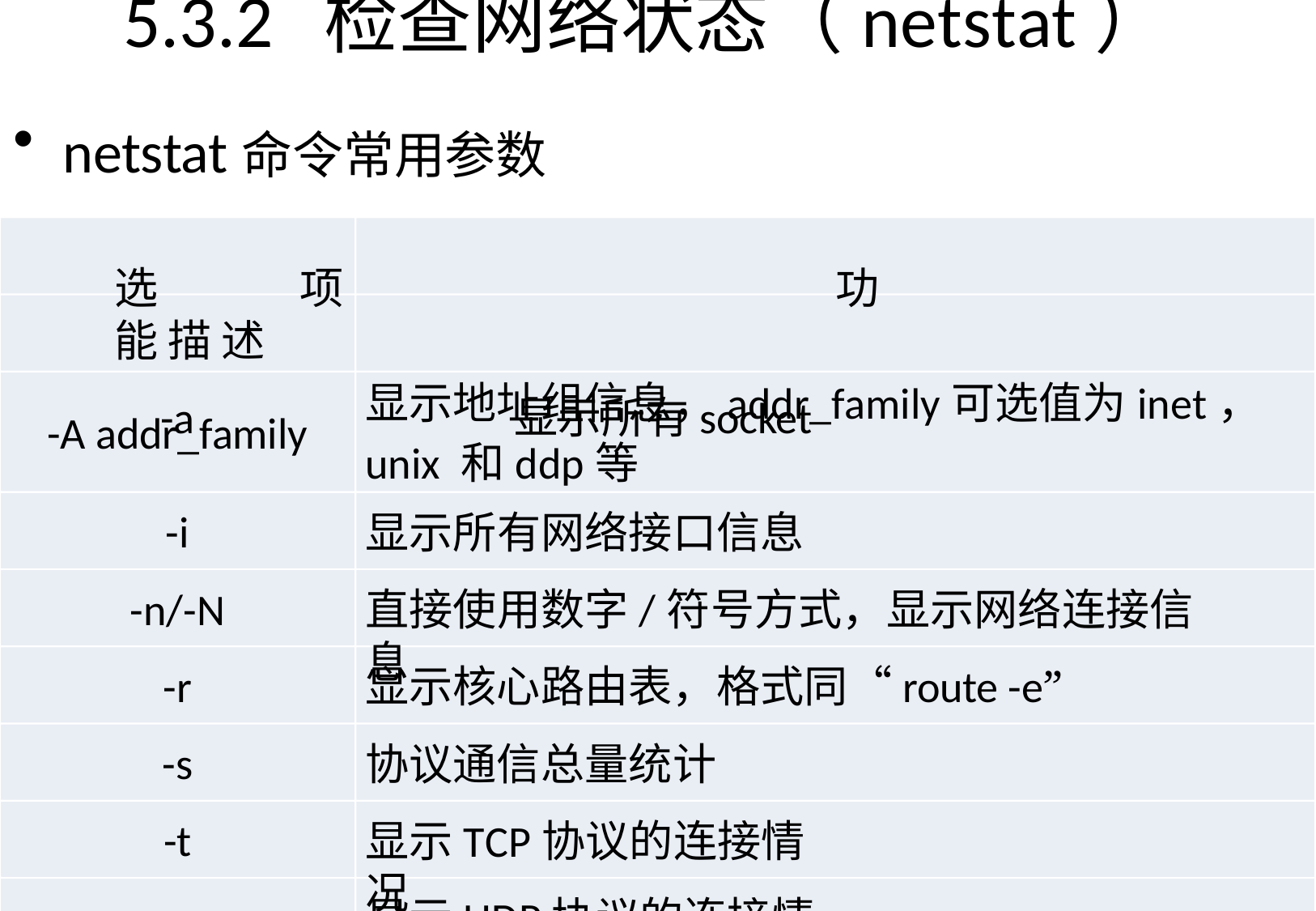

# 5.3.2	检查网络状态（netstat）
netstat命令常用参数

选	项	功能描述
-a	显示所有socket

显示地址组信息，addr_family可选值为inet，unix 和ddp等
-A addr_family
-i
显示所有网络接口信息
-n/-N
直接使用数字/符号方式，显示网络连接信息
-r
显示核心路由表，格式同“route -e”
-s
协议通信总量统计
-t
显示TCP协议的连接情况
-u
显示UDP协议的连接情况